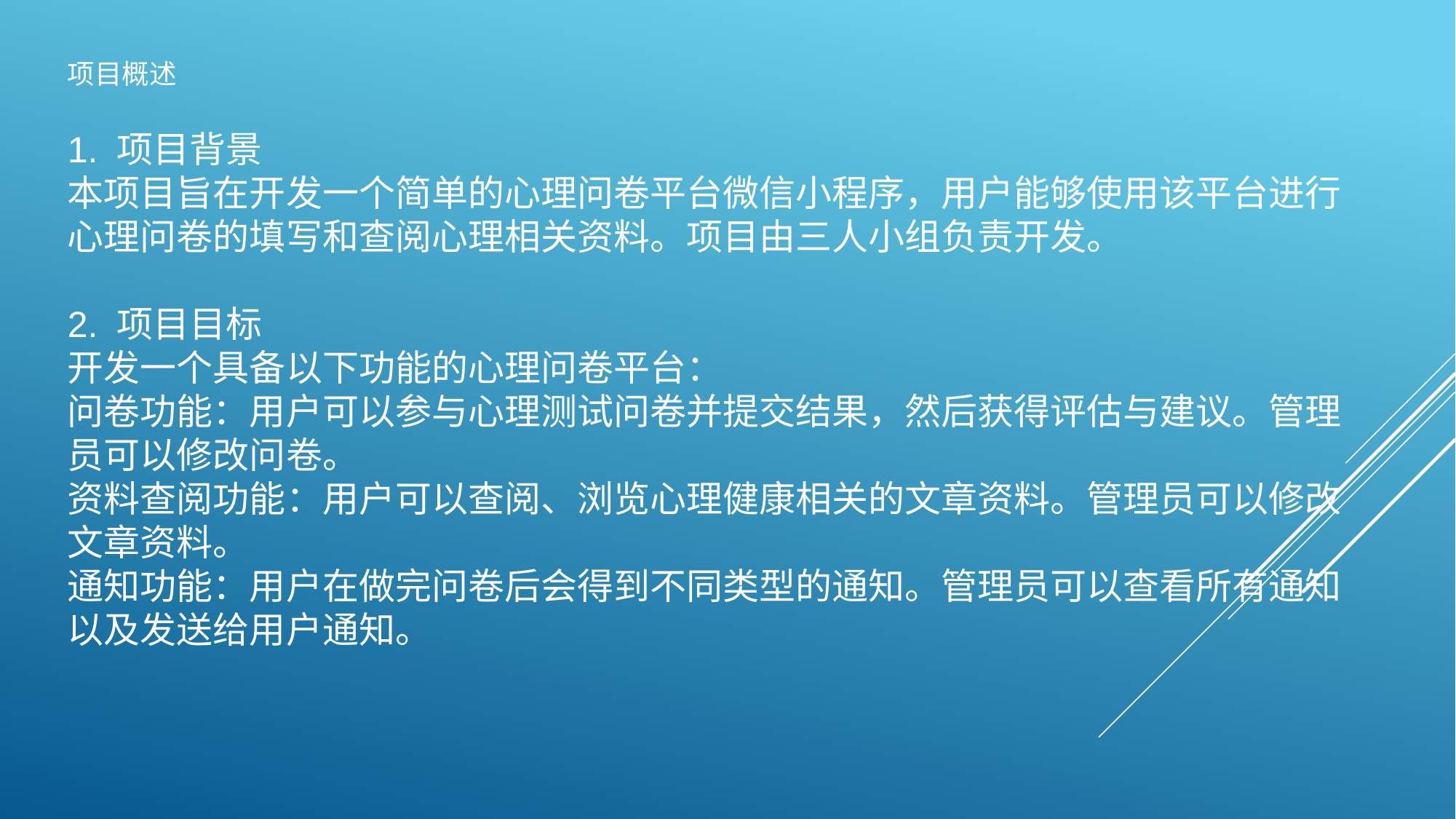

项目概述
1. 项目背景
本项目旨在开发一个简单的心理问卷平台微信小程序，用户能够使用该平台进行心理问卷的填写和查阅心理相关资料。项目由三人小组负责开发。
2. 项目目标
开发一个具备以下功能的心理问卷平台：
问卷功能：用户可以参与心理测试问卷并提交结果，然后获得评估与建议。管理员可以修改问卷。
资料查阅功能：用户可以查阅、浏览心理健康相关的文章资料。管理员可以修改文章资料。
通知功能：用户在做完问卷后会得到不同类型的通知。管理员可以查看所有通知以及发送给用户通知。